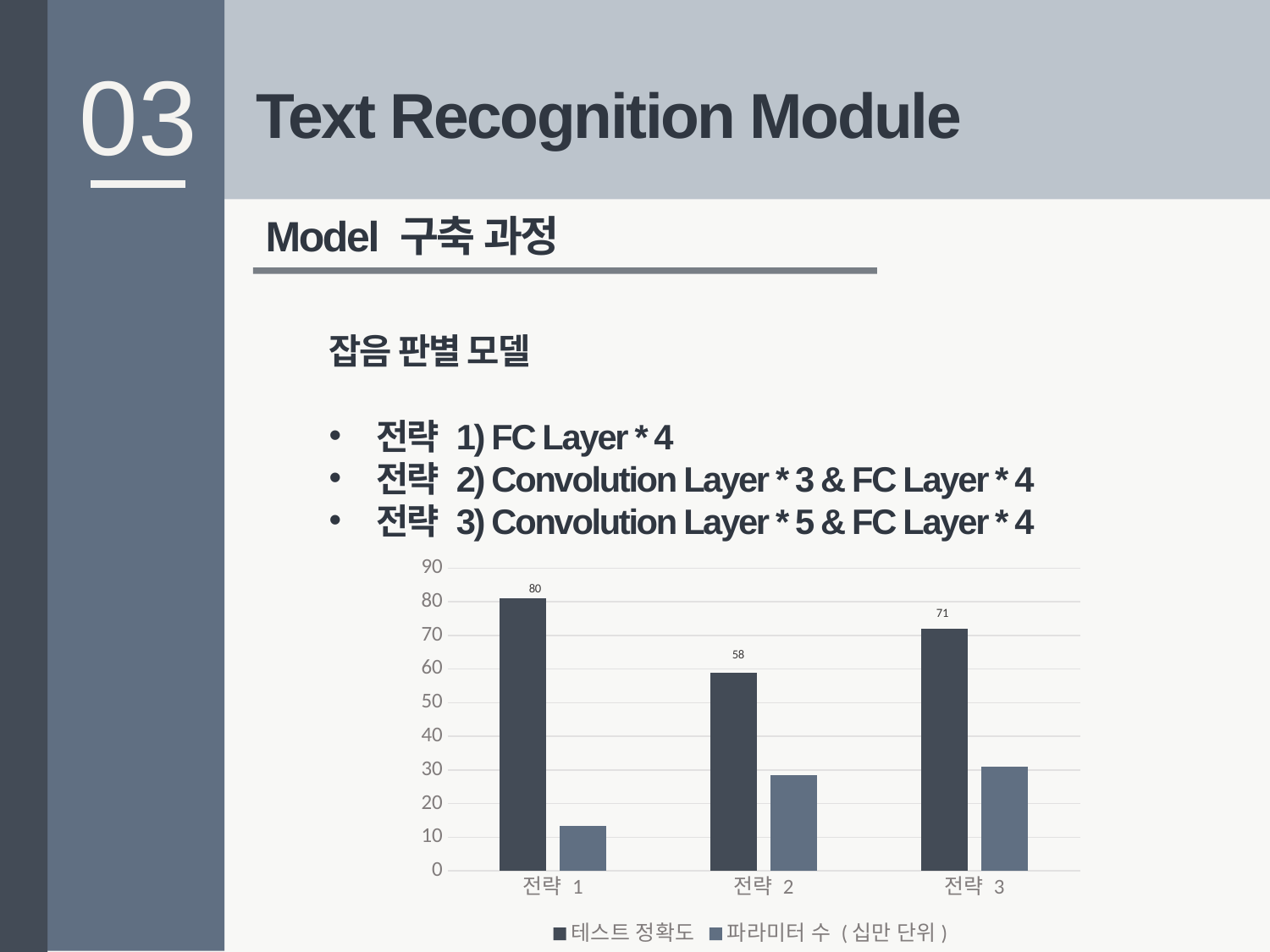

03
Text Recognition Module
Model 구축 과정

잡음 판별 모델

전략 1) FC Layer * 4
전략 2) Convolution Layer * 3 & FC Layer * 4
전략 3) Convolution Layer * 5 & FC Layer * 4

### Chart

| Category | 테스트 정확도 | 파라미터 수 (십만 단위) |
|---|---|---|
| 전략 1 | 81.0 | 13.5 |
| 전략 2 | 59.0 | 28.5 |
| 전략 3 | 72.0 | 31.0 |
80
71
58